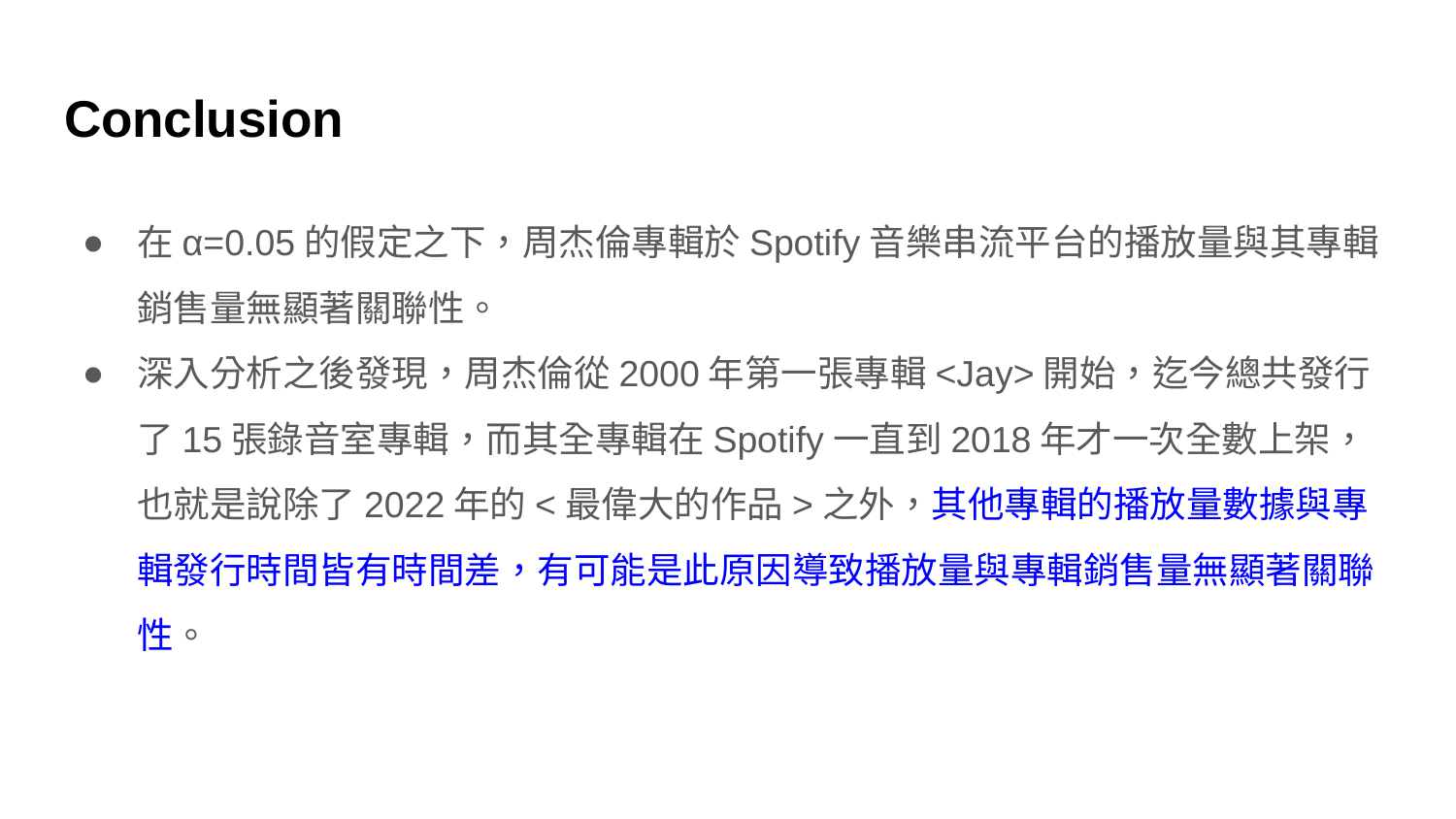

# Conclusion
在α=0.05的假定之下，周杰倫專輯於Spotify音樂串流平台的播放量與其專輯銷售量無顯著關聯性。
深入分析之後發現，周杰倫從2000年第一張專輯<Jay>開始，迄今總共發行了15張錄音室專輯，而其全專輯在Spotify一直到2018年才一次全數上架，也就是說除了2022年的<最偉大的作品>之外，其他專輯的播放量數據與專輯發行時間皆有時間差，有可能是此原因導致播放量與專輯銷售量無顯著關聯性。